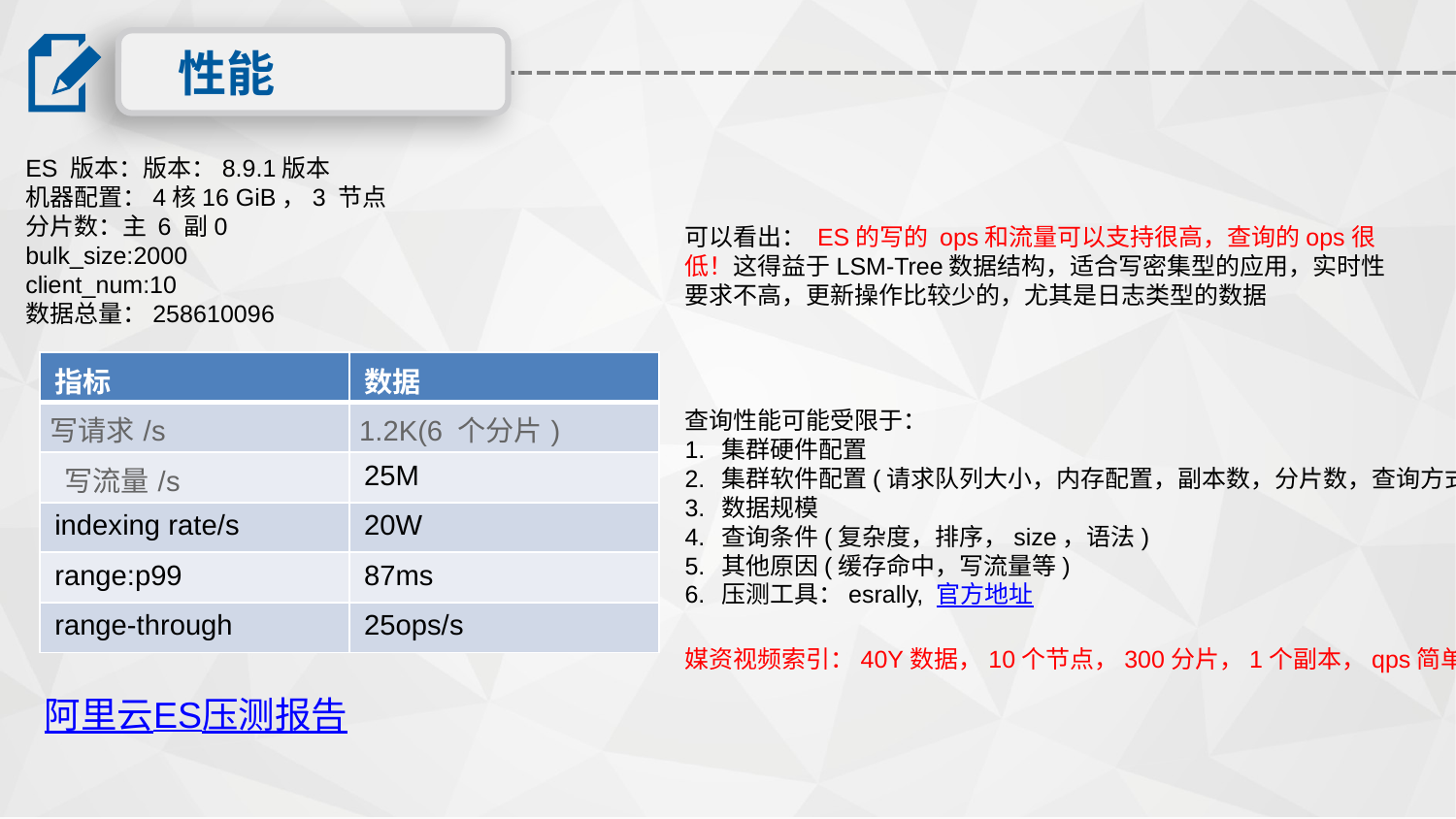

性能
ES 版本：版本：8.9.1版本
机器配置：4核16 GiB，3 节点
分片数：主 6 副0
bulk_size:2000
client_num:10
数据总量：258610096
可以看出： ES的写的 ops和流量可以支持很高，查询的ops很低！这得益于LSM-Tree数据结构，适合写密集型的应用，实时性要求不高，更新操作比较少的，尤其是日志类型的数据
| 指标 | 数据 |
| --- | --- |
| 写请求/s | 1.2K(6 个分片) |
| 写流量/s | 25M |
| indexing rate/s | 20W |
| range:p99 | 87ms |
| range-through | 25ops/s |
查询性能可能受限于：
集群硬件配置
集群软件配置(请求队列大小，内存配置，副本数，分片数，查询方式等)
数据规模
查询条件(复杂度，排序，size，语法)
其他原因(缓存命中，写流量等)
压测工具：esrally, 官方地址

媒资视频索引：40Y数据，10个节点，300分片，1个副本，qps简单压测1500左右
阿里云ES压测报告